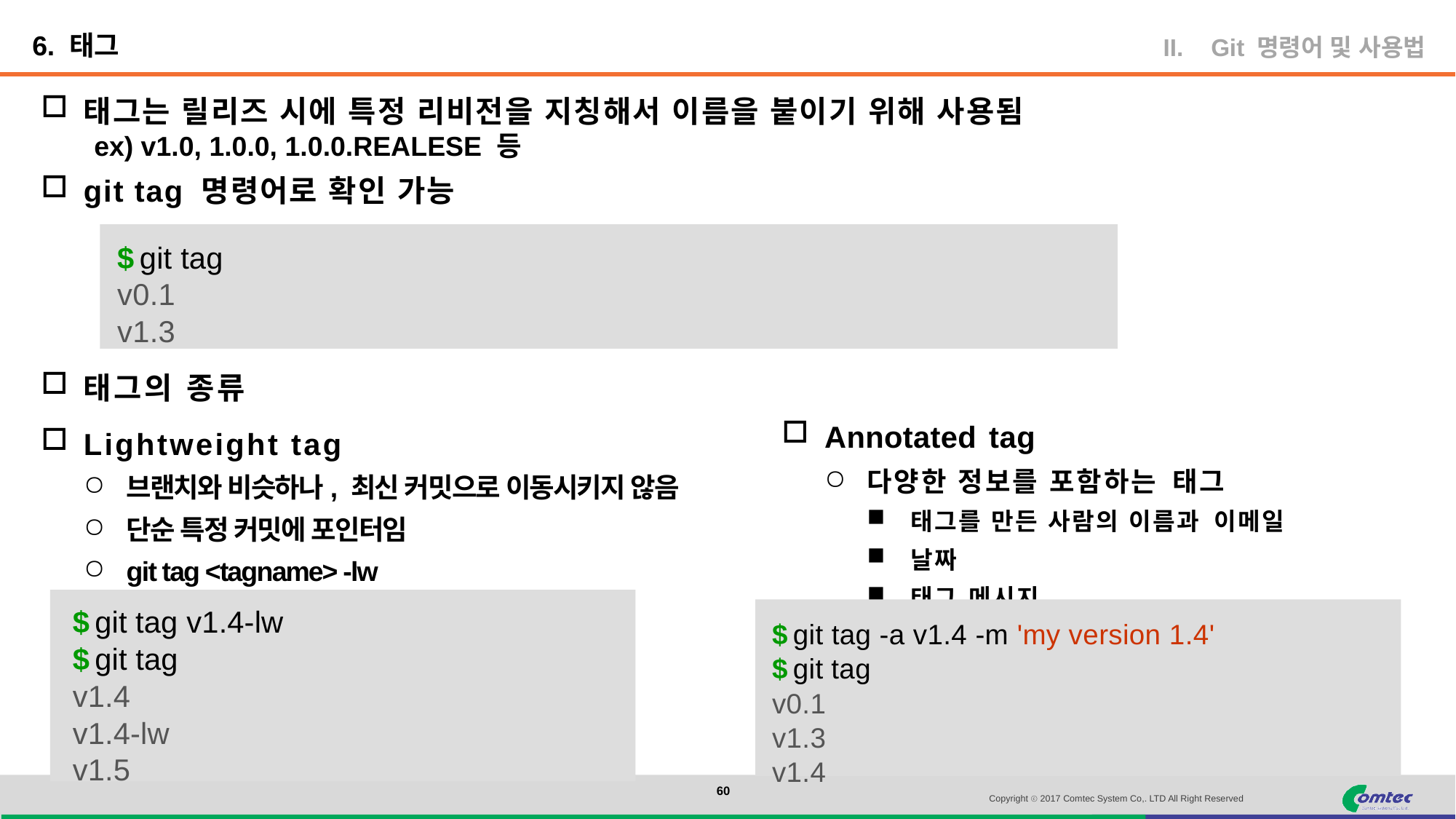

6. 태그
Git 명령어 및 사용법
태그는 릴리즈 시에 특정 리비전을 지칭해서 이름을 붙이기 위해 사용됨
ex) v1.0, 1.0.0, 1.0.0.REALESE 등
git tag 명령어로 확인 가능
$ git tag  v0.1
v1.3
태그의 종류
Annotated tag
다양한 정보를 포함하는 태그
태그를 만든 사람의 이름과 이메일
날짜
태그 메시지
GPG 서명
Lightweight tag
브랜치와 비슷하나, 최신 커밋으로 이동시키지 않음
단순 특정 커밋에 포인터임
git tag <tagname> -lw
$ git tag v1.4-lw
$ git tag
v1.4
v1.4-lw
v1.5
$ git tag -a v1.4 -m 'my version 1.4'
$ git tag
v0.1
v1.3
v1.4